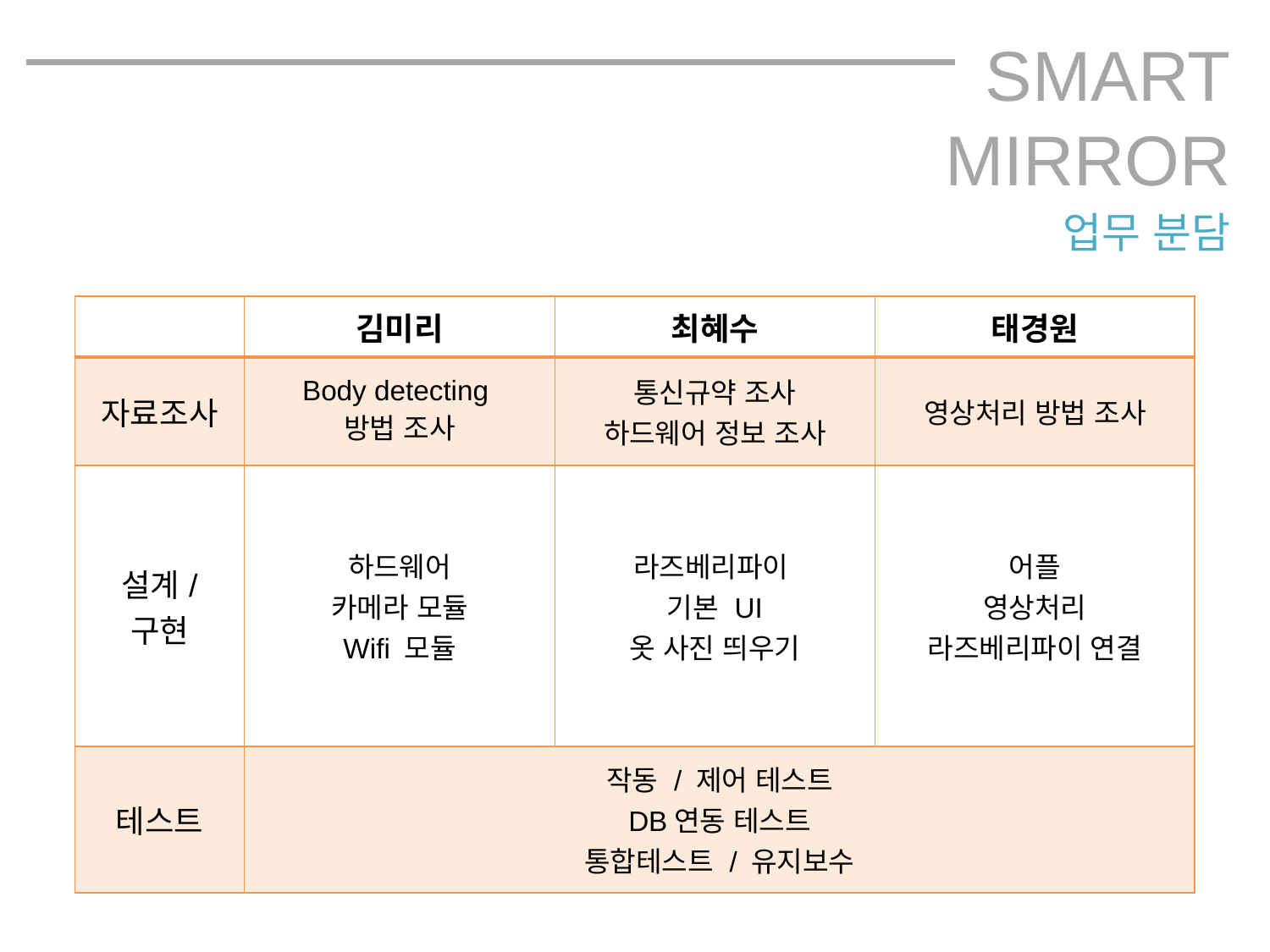

SMART
MIRROR
업무 분담
|  | 김미리 | 최혜수 | 태경원 |
| --- | --- | --- | --- |
| 자료조사 | Body detecting 방법 조사 | 통신규약 조사 하드웨어 정보 조사 | 영상처리 방법 조사 |
| 설계/ 구현 | 하드웨어 카메라 모듈 Wifi 모듈 | 라즈베리파이 기본 UI 옷 사진 띄우기 | 어플 영상처리 라즈베리파이 연결 |
| 테스트 | 작동 / 제어 테스트 DB연동 테스트 통합테스트 / 유지보수 |  |  |